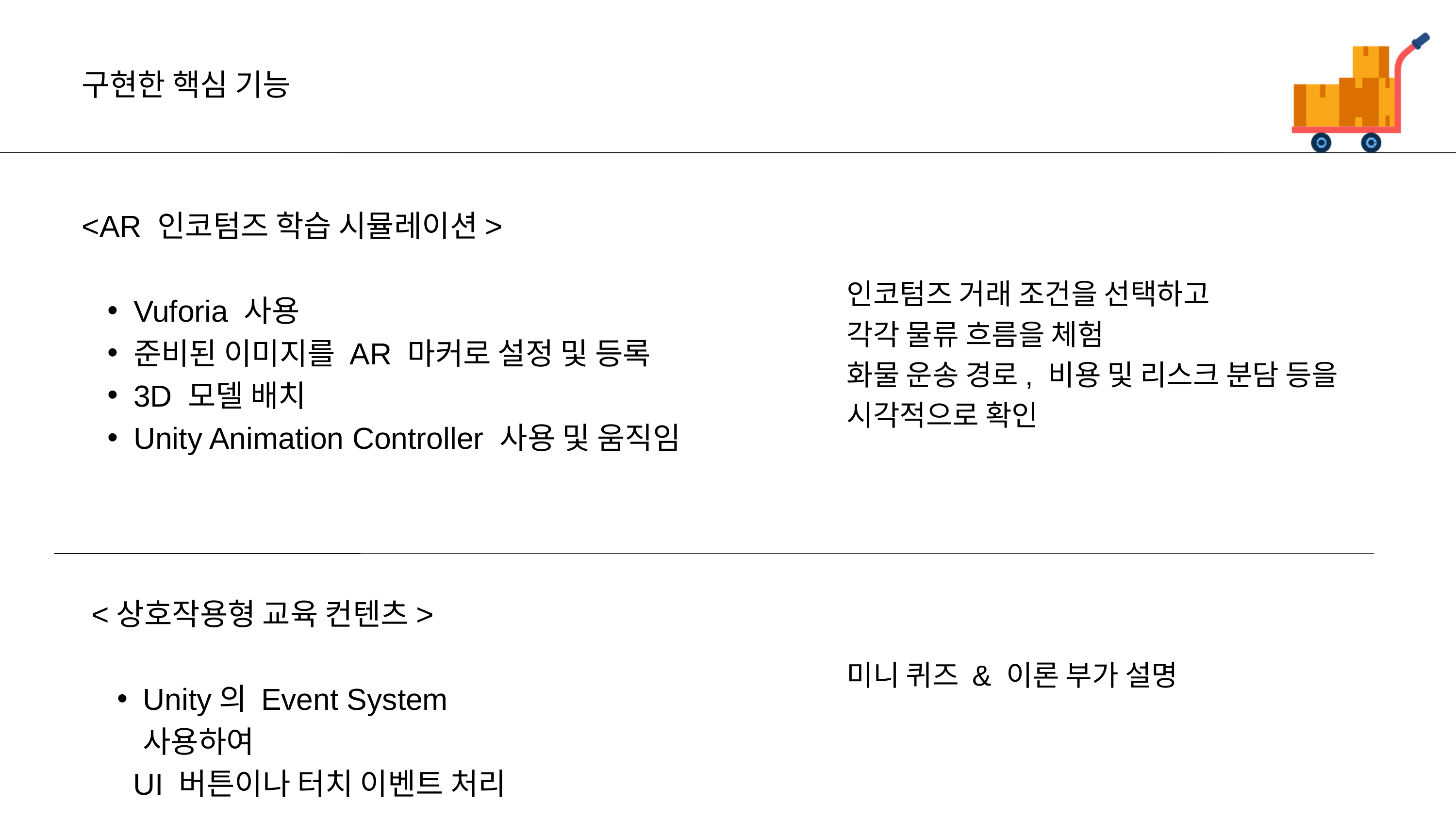

구현한 핵심 기능

<AR 인코텀즈 학습 시뮬레이션>

Vuforia 사용
준비된 이미지를 AR 마커로 설정 및 등록
3D 모델 배치
Unity Animation Controller 사용 및 움직임

인코텀즈 거래 조건을 선택하고
각각 물류 흐름을 체험
화물 운송 경로, 비용 및 리스크 분담 등을
시각적으로 확인

<상호작용형 교육 컨텐츠>

Unity의 Event System 사용하여
     UI 버튼이나 터치 이벤트 처리
미니 퀴즈 & 이론 부가 설명